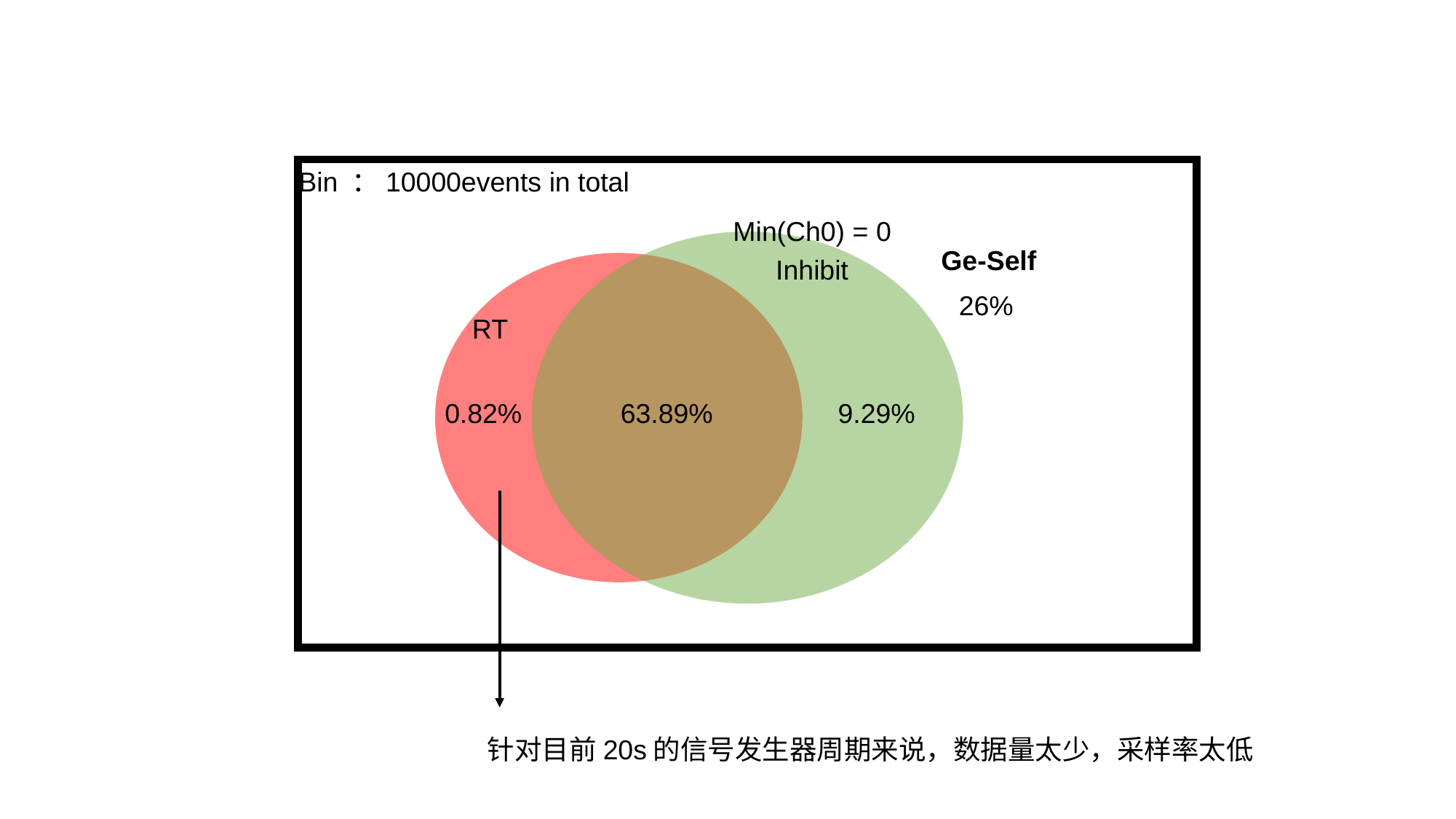

Bin ：10000events in total
Min(Ch0) = 0

Ge-Self
Inhibit

26%
RT
0.82%
63.89%
9.29%
针对目前20s的信号发生器周期来说，数据量太少，采样率太低